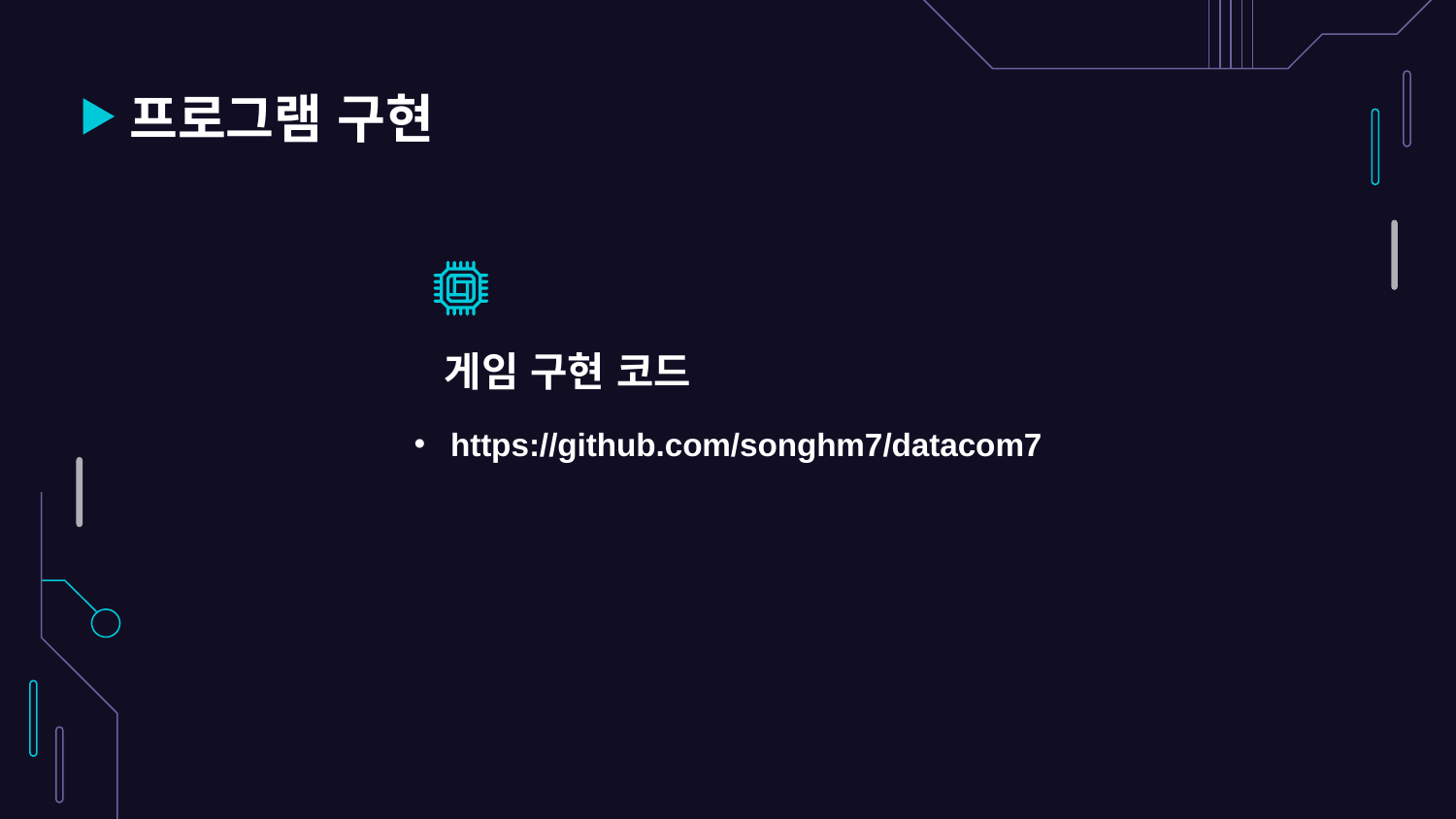

# 프로그램 구현

게임 구현 코드
https://github.com/songhm7/datacom7